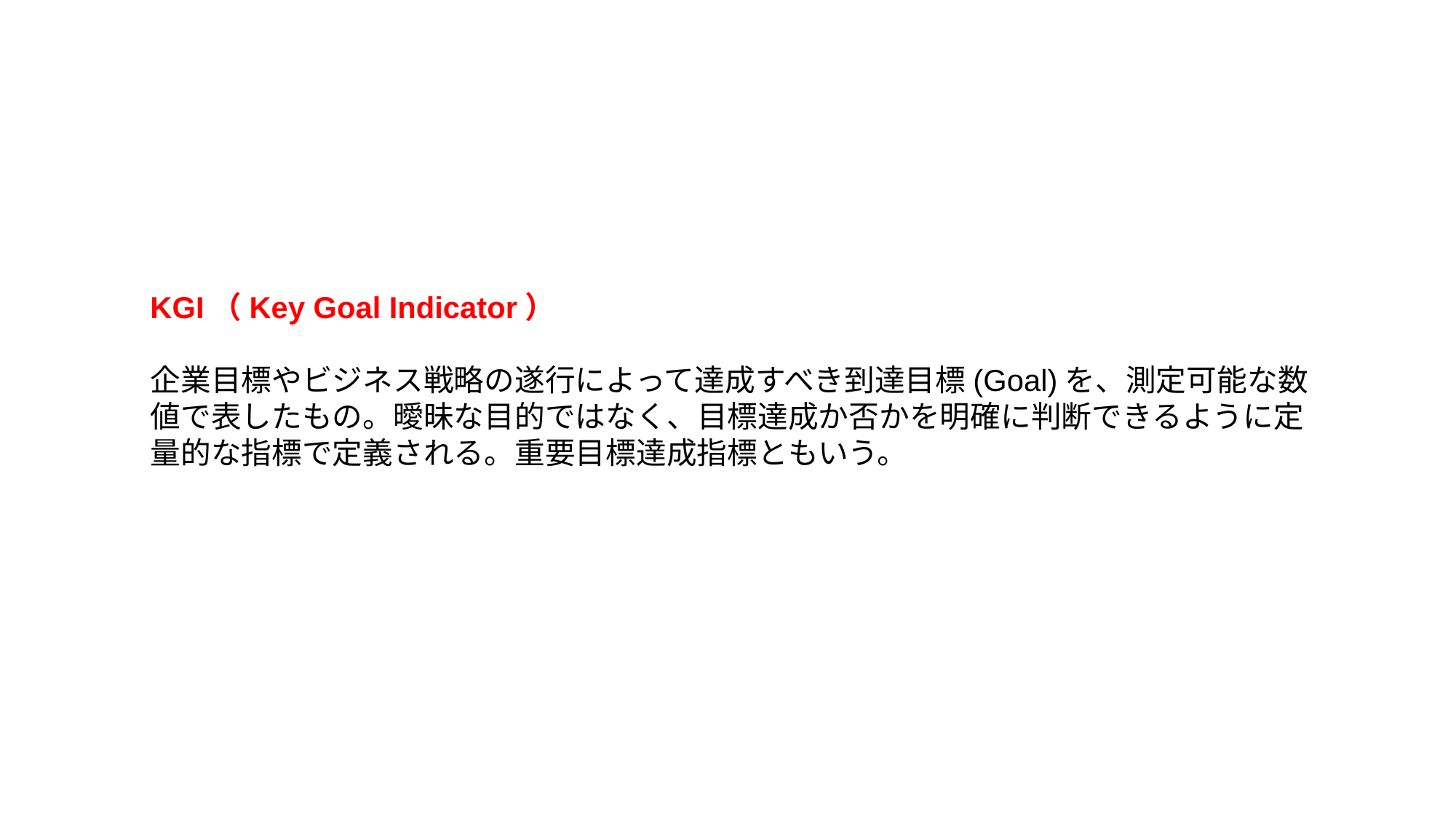

KGI（Key Goal Indicator）

企業目標やビジネス戦略の遂行によって達成すべき到達目標(Goal)を、測定可能な数値で表したもの。曖昧な目的ではなく、目標達成か否かを明確に判断できるように定量的な指標で定義される。重要目標達成指標ともいう。